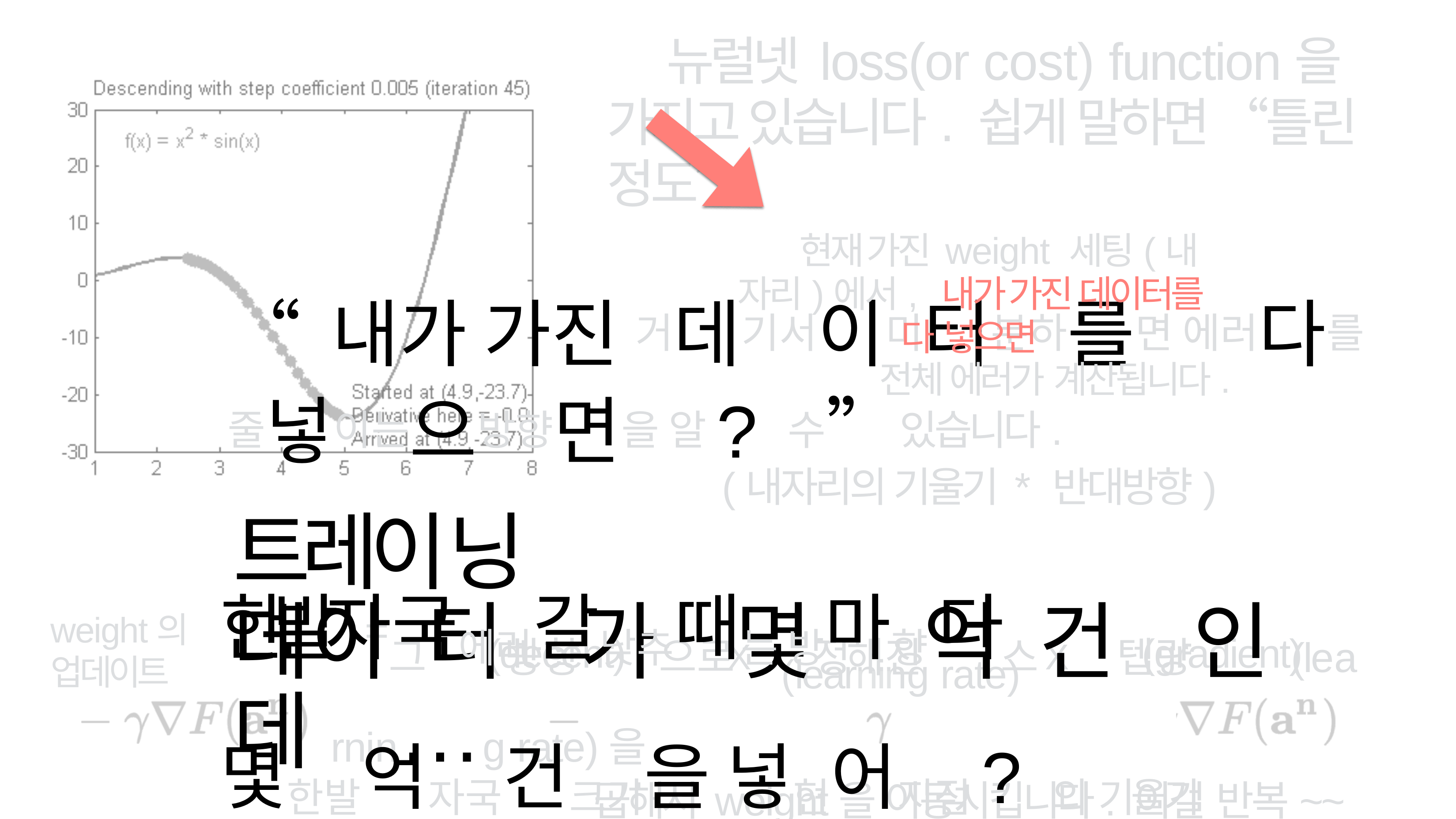

뉴럴넷 loss(or cost) function을  가지고 있습니다. 쉽게 말하면 “틀린 정도”
현재 가진 weight 세팅(내 자리)에서,  내가 가진 데이터를 다 넣으면
전체 에러가 계산됩니다.

“내가 가진 거데기서이미터분하를면 에러다를 줄넣이는으방향면을 알?수”있습니다.
(내자리의 기울기 * 반대방향)
트레이닝 데이그터방향가으로몇정해진억스건텝량인(lea데rnin…g rate)을
곱해서 weight을 이동시킵니다. 이걸 반복~~
한발자국에러갈낮추때는 방마향 다 몇한발억자국건크기을 넣현어지점?의 기울기
=
weight의 업데이트
X	(learning rate)	X
(decent)
(gradient)